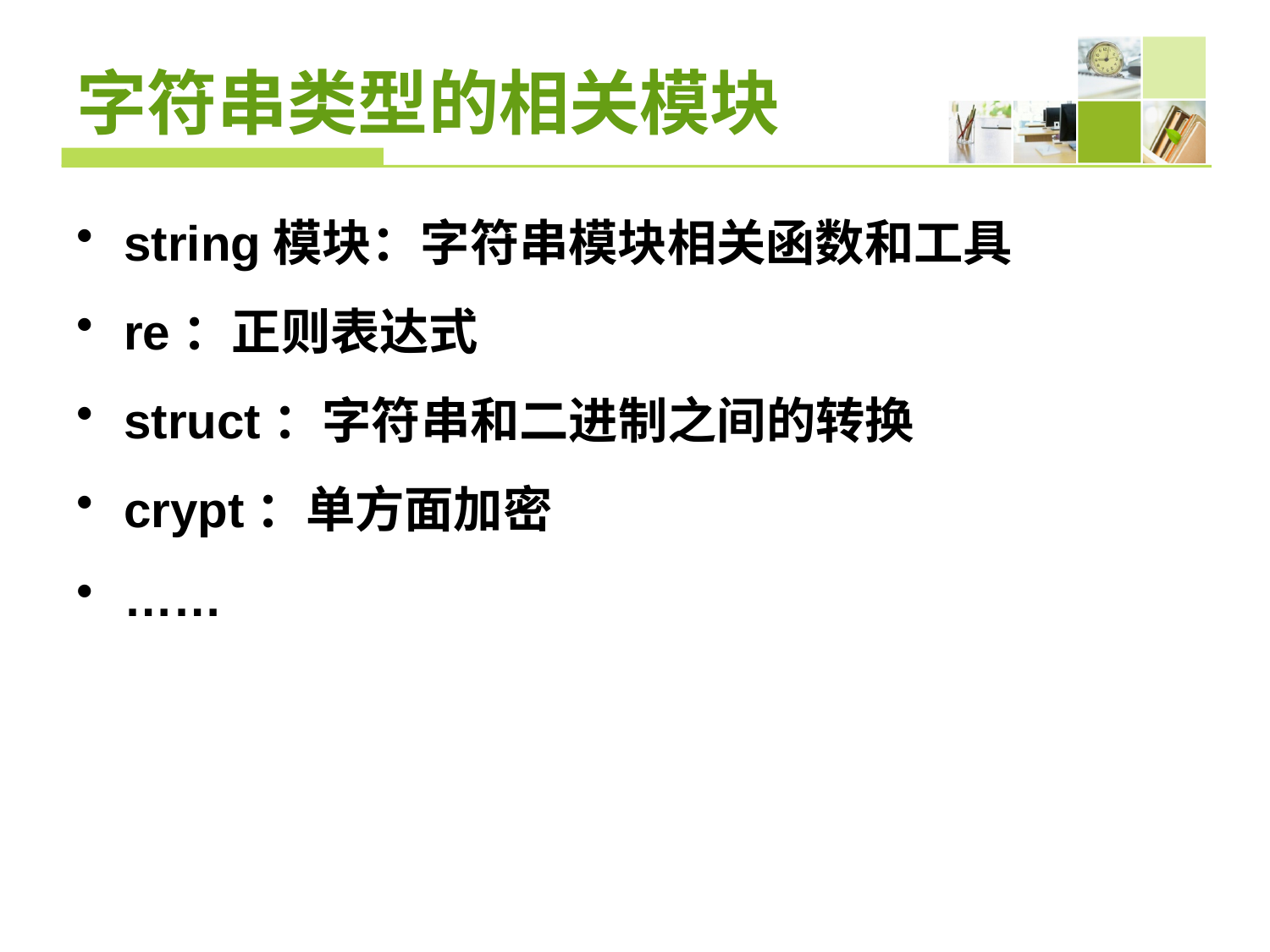

# 字符串类型的相关模块
string模块：字符串模块相关函数和工具
re：正则表达式
struct：字符串和二进制之间的转换
crypt：单方面加密
……